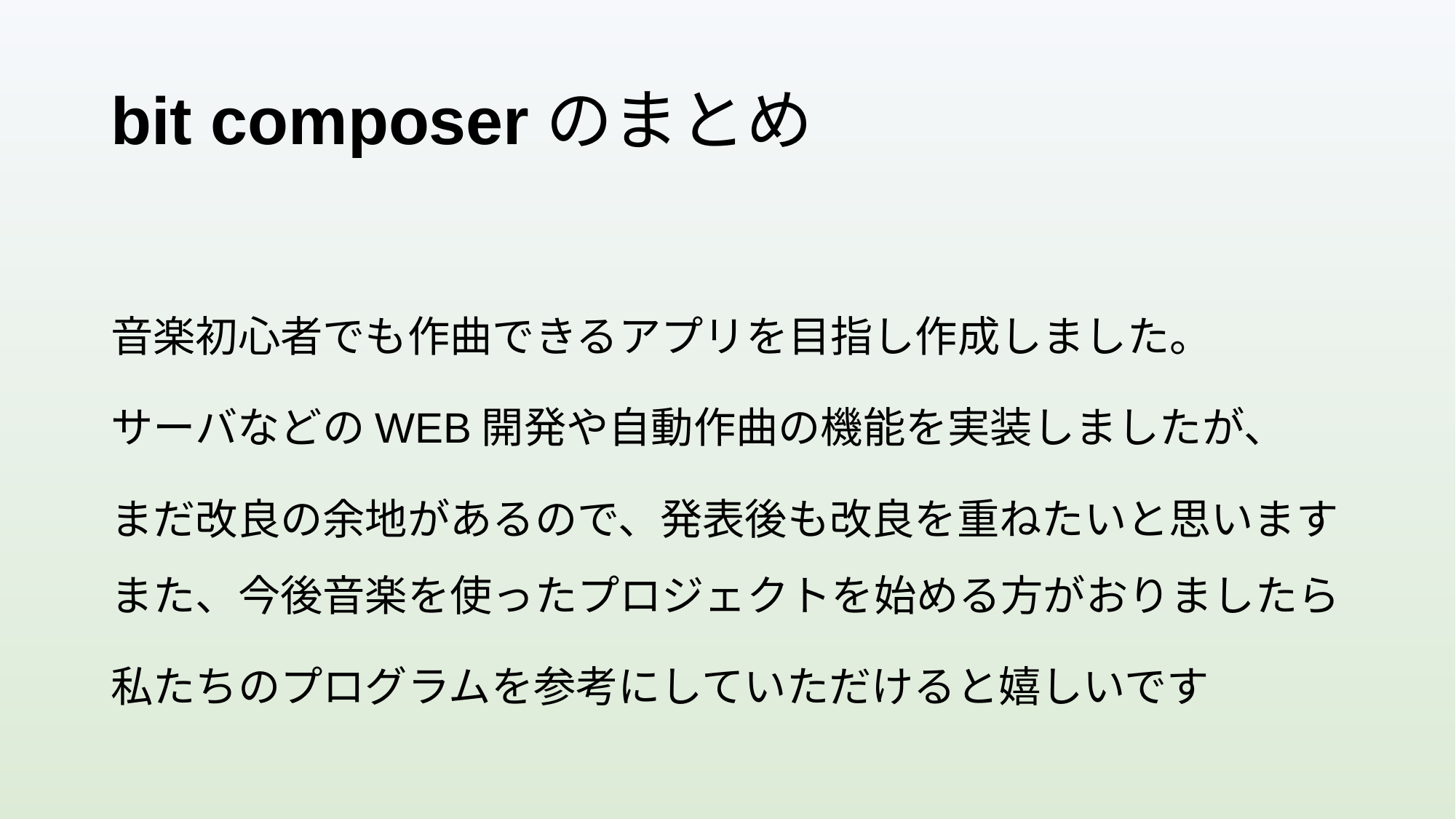

# bit composerのまとめ
音楽初心者でも作曲できるアプリを目指し作成しました。
サーバなどのWEB開発や自動作曲の機能を実装しましたが、
まだ改良の余地があるので、発表後も改良を重ねたいと思いますまた、今後音楽を使ったプロジェクトを始める方がおりましたら
私たちのプログラムを参考にしていただけると嬉しいです